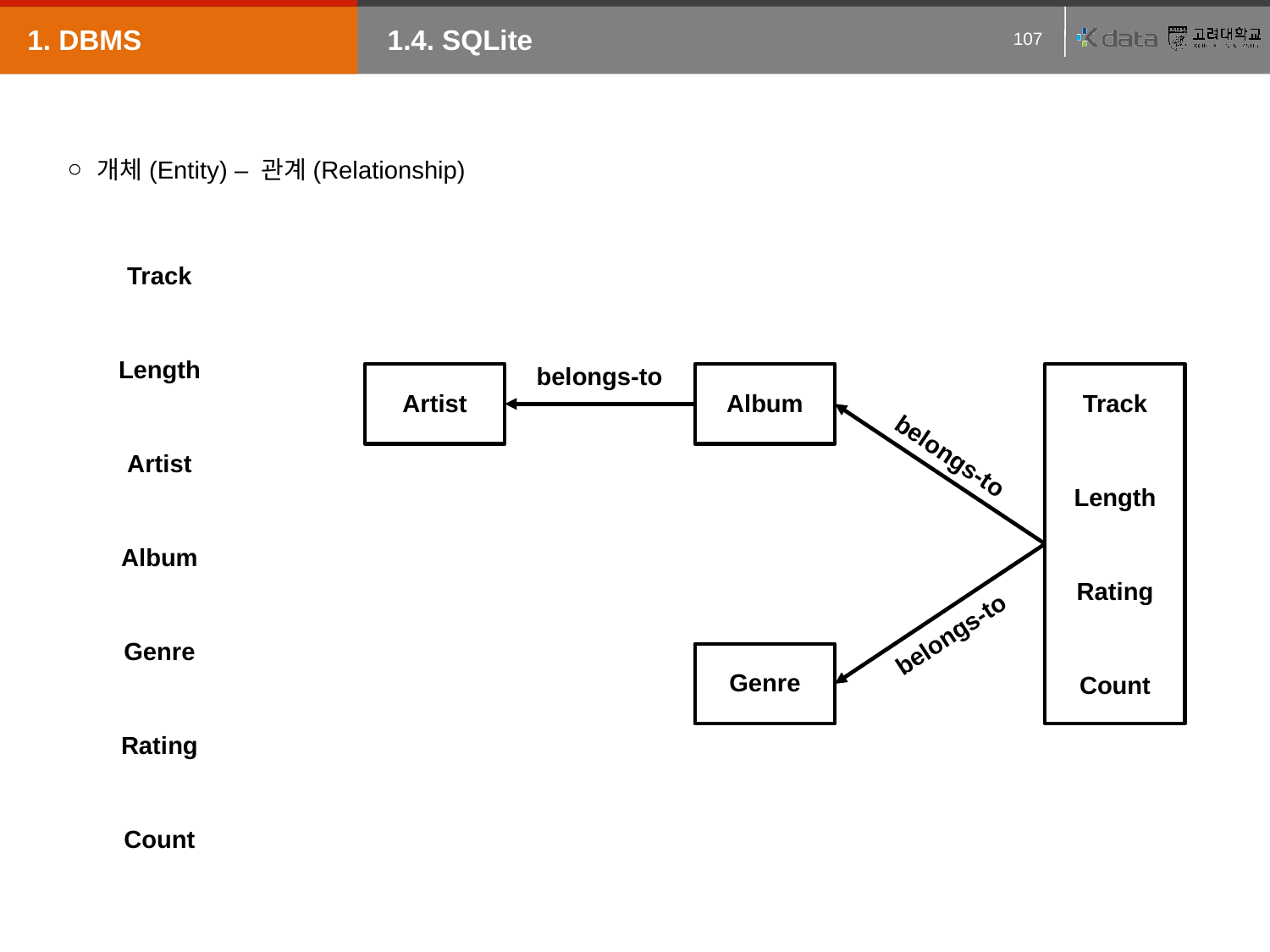

1. DBMS
1.4. SQLite

개체(Entity) – 관계(Relationship)
Track
Length
belongs-to

Artist
Album
Track
belongs-to
Artist
Length
Album
Rating
belongs-to
Genre

Genre
Count
Rating
Count